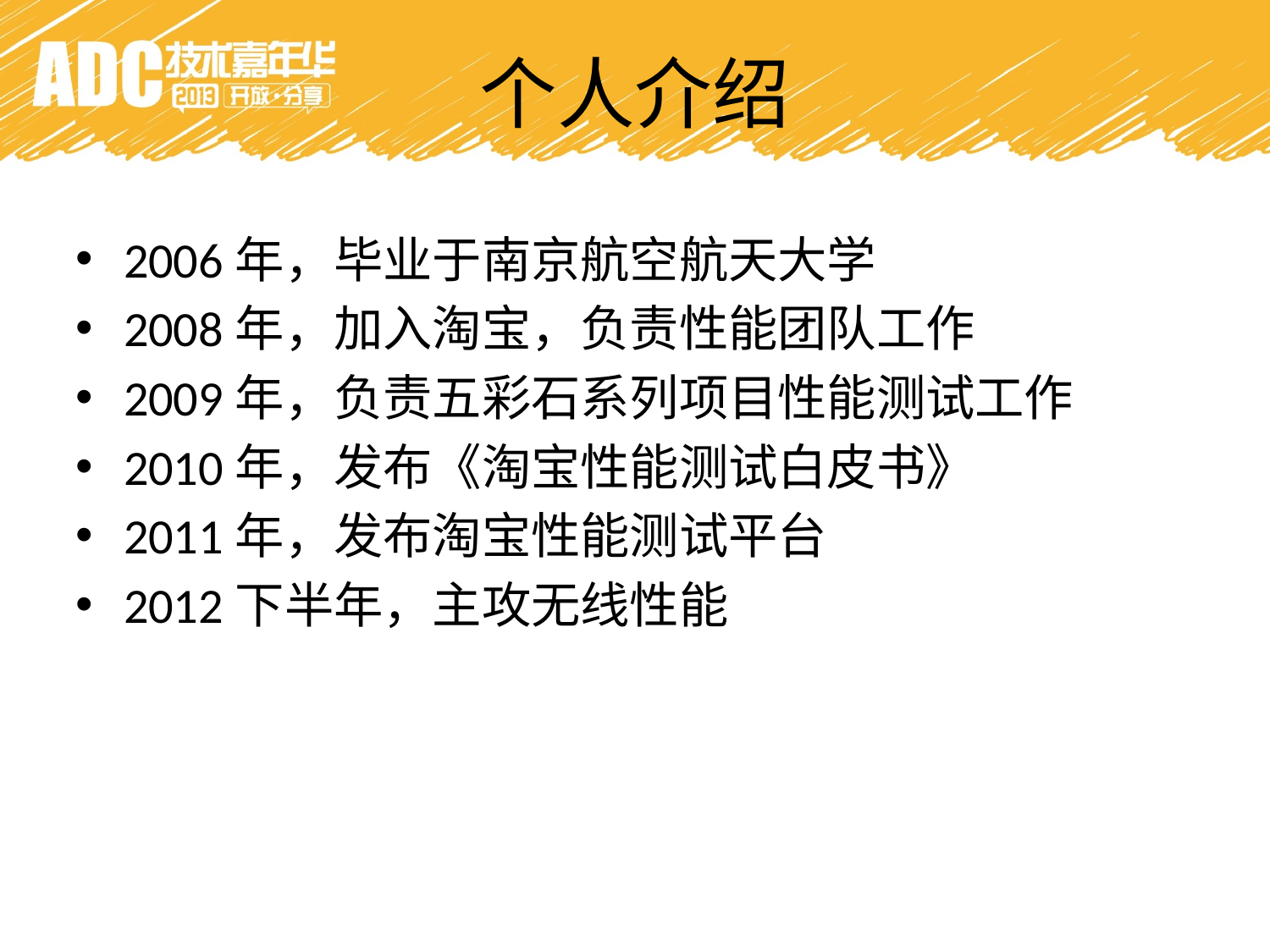

个人介绍
2006年，毕业于南京航空航天大学
2008年，加入淘宝，负责性能团队工作
2009年，负责五彩石系列项目性能测试工作
2010年，发布《淘宝性能测试白皮书》
2011年，发布淘宝性能测试平台
2012下半年，主攻无线性能